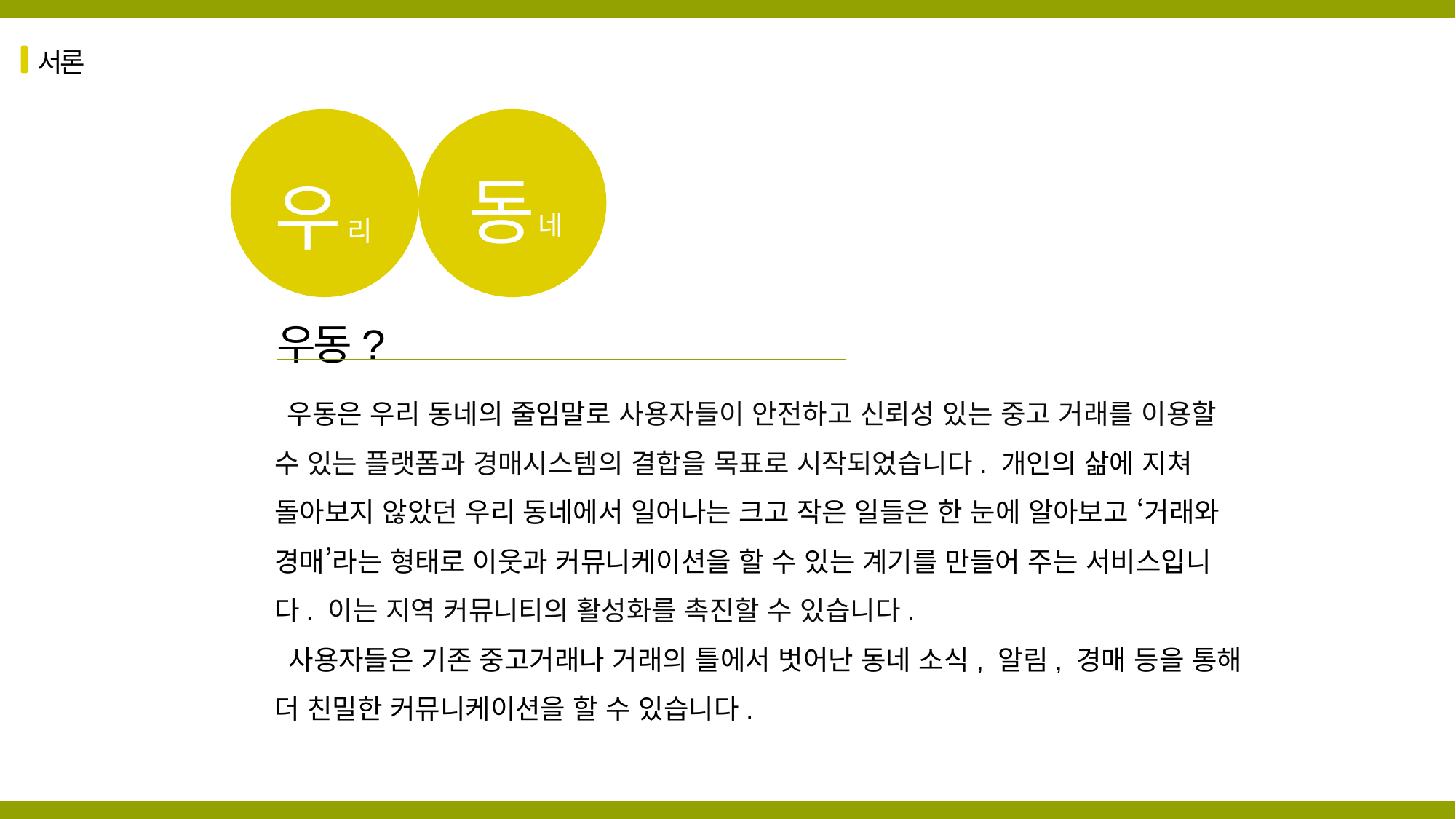

서론

동
네
우
리
우동?
 우동은 우리 동네의 줄임말로 사용자들이 안전하고 신뢰성 있는 중고 거래를 이용할 수 있는 플랫폼과 경매시스템의 결합을 목표로 시작되었습니다. 개인의 삶에 지쳐 돌아보지 않았던 우리 동네에서 일어나는 크고 작은 일들은 한 눈에 알아보고 ‘거래와 경매’라는 형태로 이웃과 커뮤니케이션을 할 수 있는 계기를 만들어 주는 서비스입니다. 이는 지역 커뮤니티의 활성화를 촉진할 수 있습니다.
 사용자들은 기존 중고거래나 거래의 틀에서 벗어난 동네 소식, 알림, 경매 등을 통해 더 친밀한 커뮤니케이션을 할 수 있습니다.